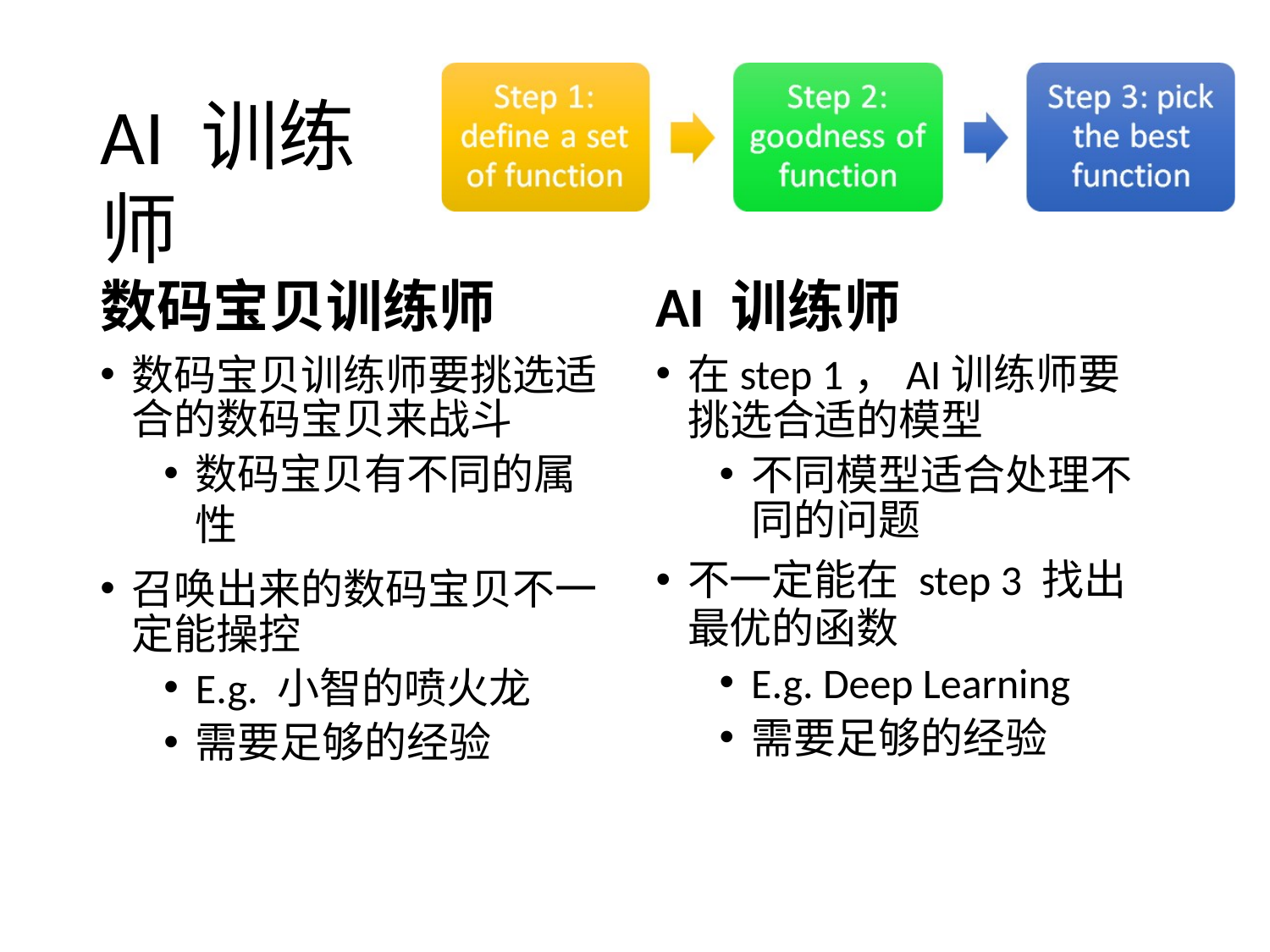

# AI 训练师
数码宝贝训练师
数码宝贝训练师要挑选适合的数码宝贝来战斗
数码宝贝有不同的属性
召唤出来的数码宝贝不一定能操控
E.g. 小智的喷火龙
需要足够的经验
AI 训练师
在step 1，AI训练师要挑选合适的模型
不同模型适合处理不 同的问题
不一定能在 step 3 找出
最优的函数
E.g. Deep Learning
需要足够的经验